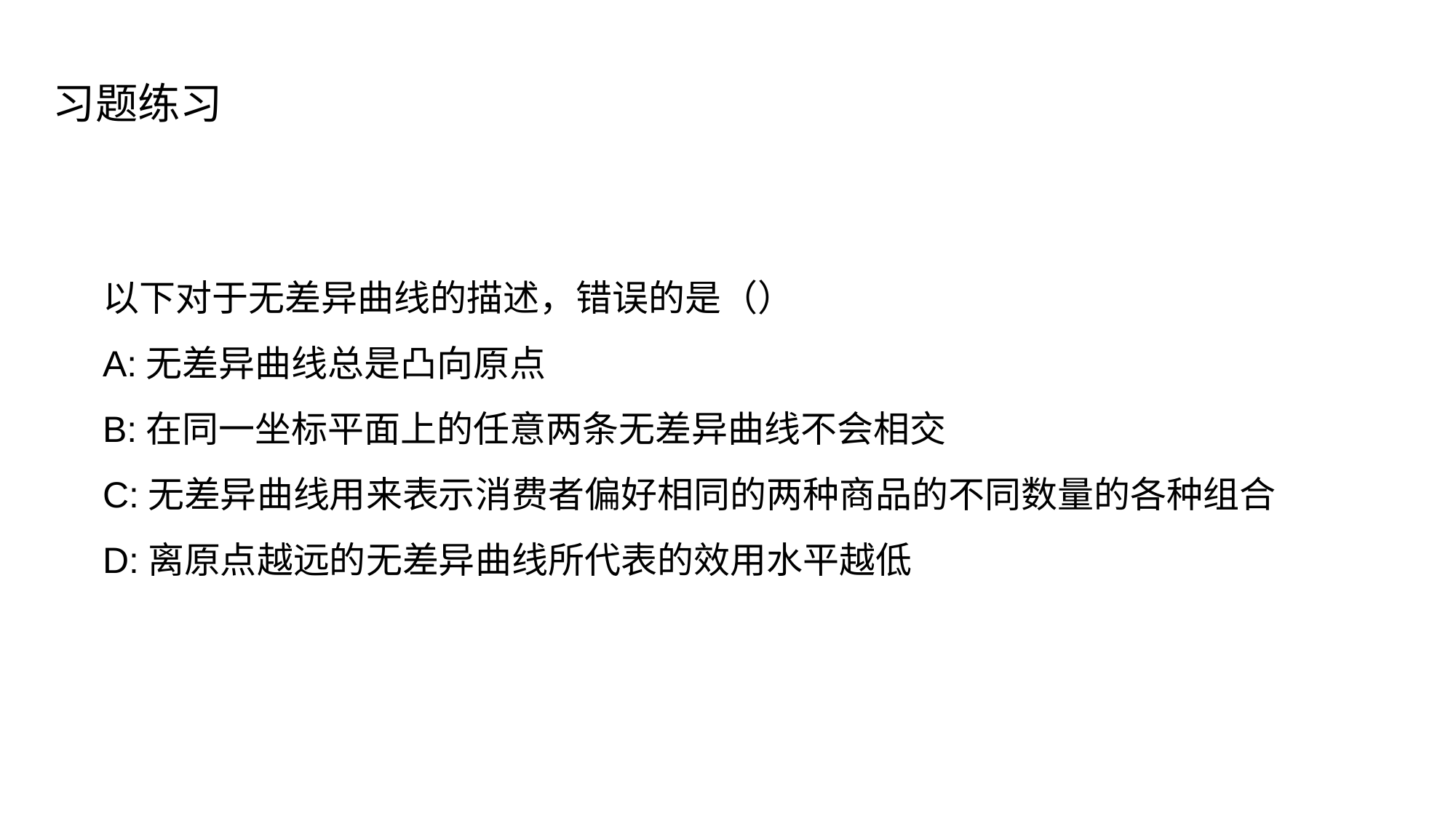

习题练习
以下对于无差异曲线的描述，错误的是（）
A:无差异曲线总是凸向原点
B:在同一坐标平面上的任意两条无差异曲线不会相交
C:无差异曲线用来表示消费者偏好相同的两种商品的不同数量的各种组合
D:离原点越远的无差异曲线所代表的效用水平越低